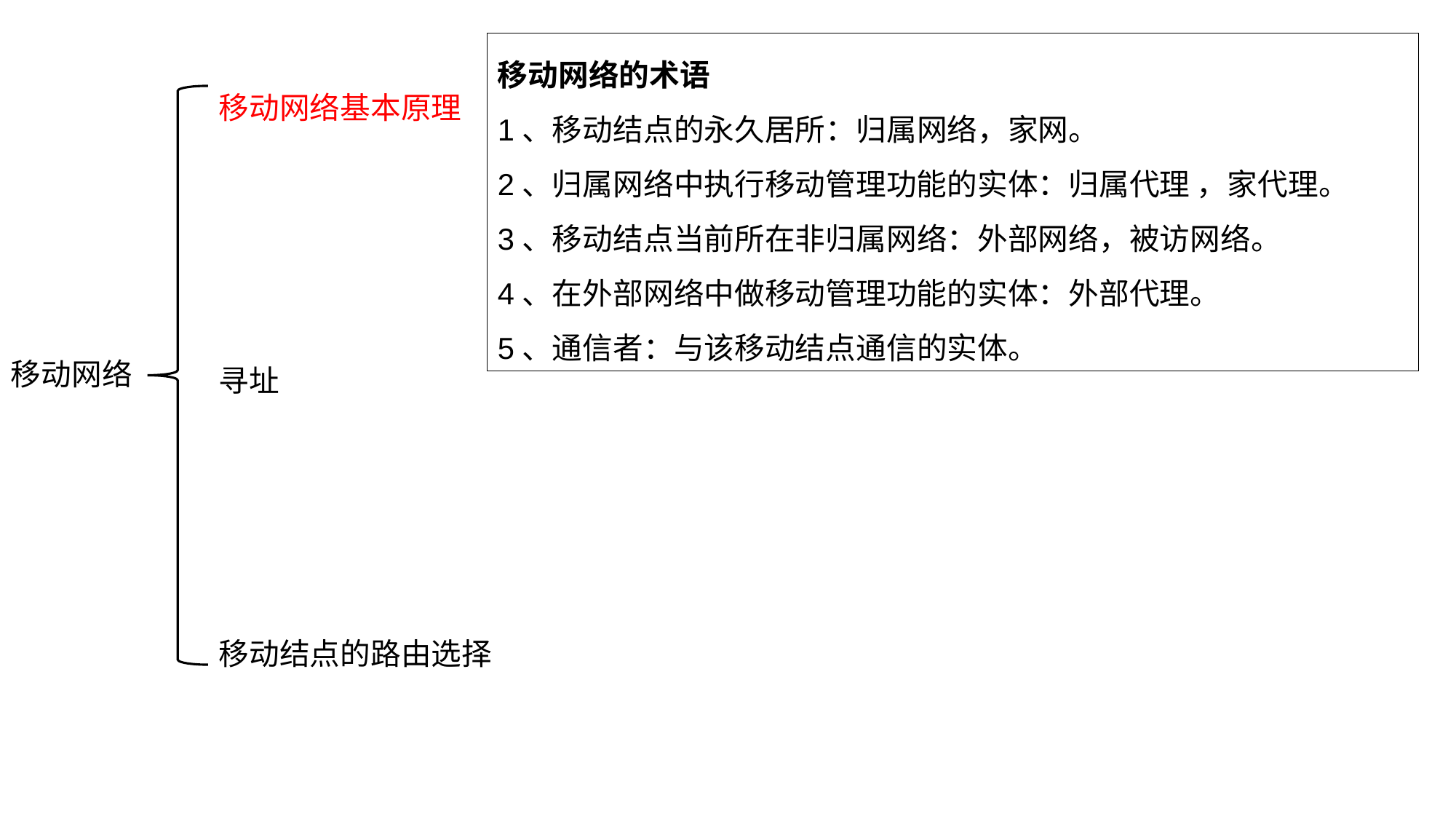

移动网络的术语
1、移动结点的永久居所：归属网络，家网。
2、归属网络中执行移动管理功能的实体：归属代理 ，家代理。
3、移动结点当前所在非归属网络：外部网络，被访网络。
4、在外部网络中做移动管理功能的实体：外部代理。
5、通信者：与该移动结点通信的实体。
移动网络基本原理

寻址

移动结点的路由选择

移动网络